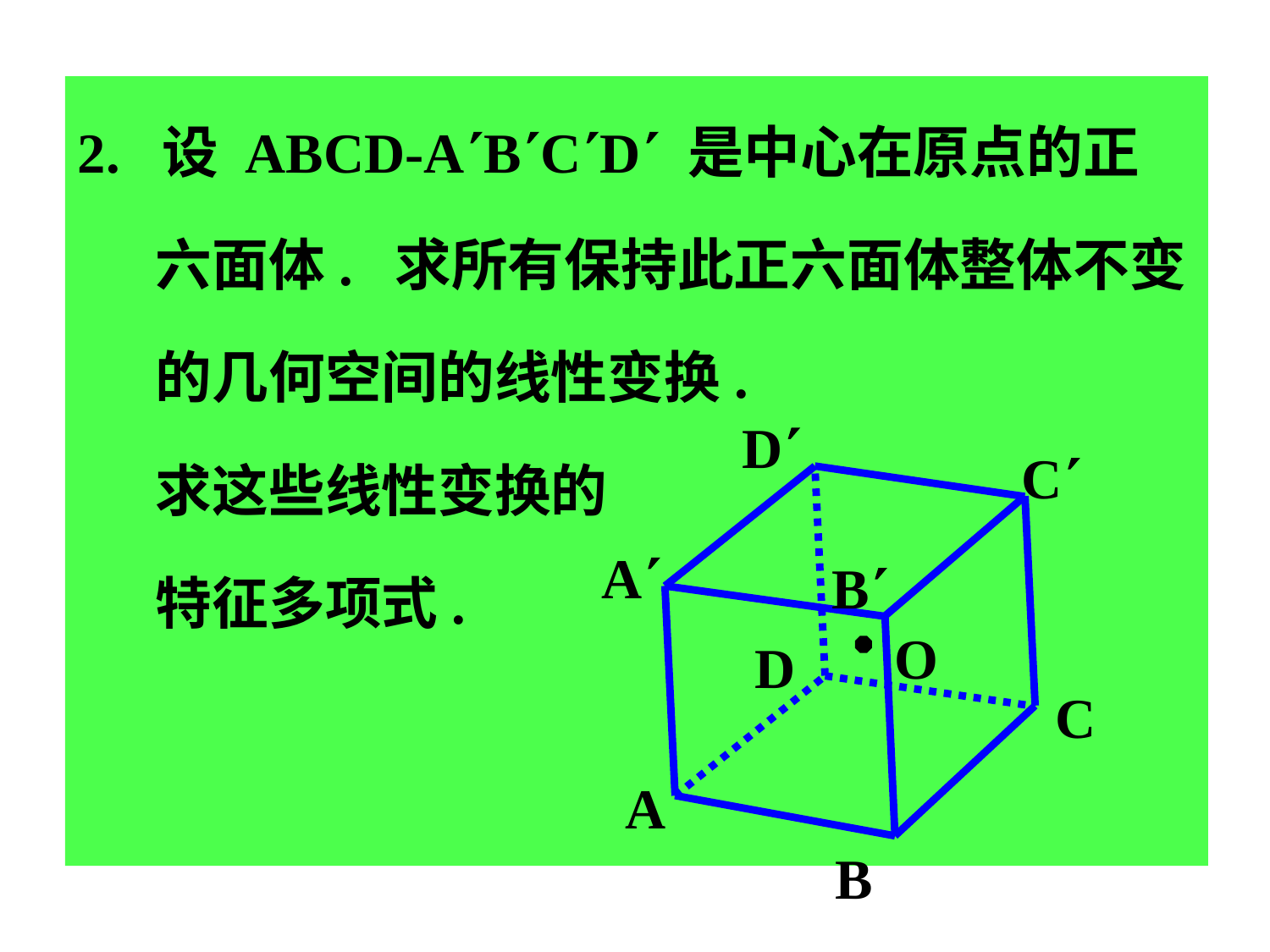

2.  设 ABCD-A′B′C′D′ 是中心在原点的正
     六面体.  求所有保持此正六面体整体不变
     的几何空间的线性变换.
     求这些线性变换的
     特征多项式.
D′
C′

A′
B′

O

D

C

A

B